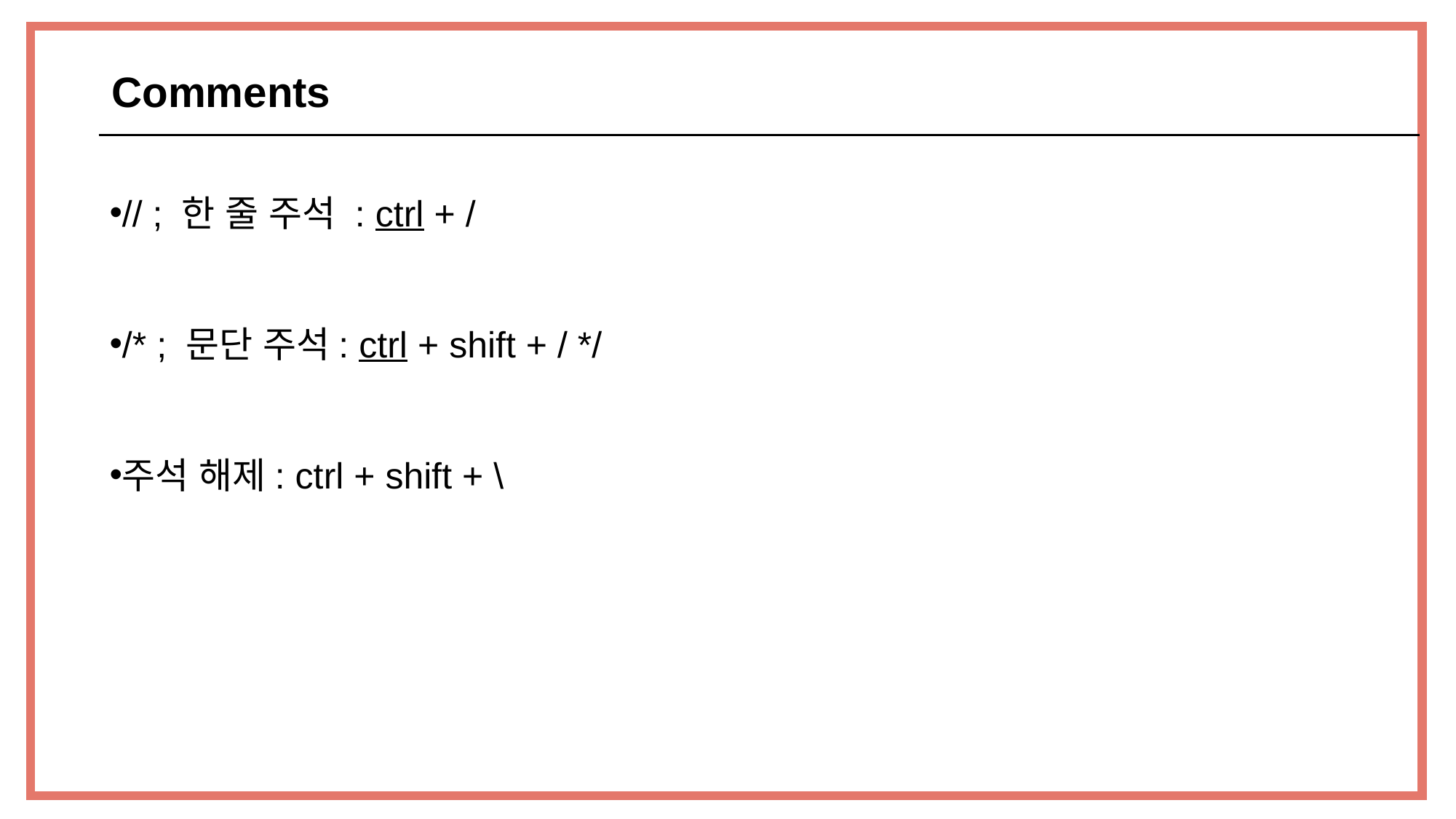

Comments
// ; 한 줄 주석 : ctrl + /

/* ; 문단 주석: ctrl + shift + / */

주석 해제: ctrl + shift + \
39